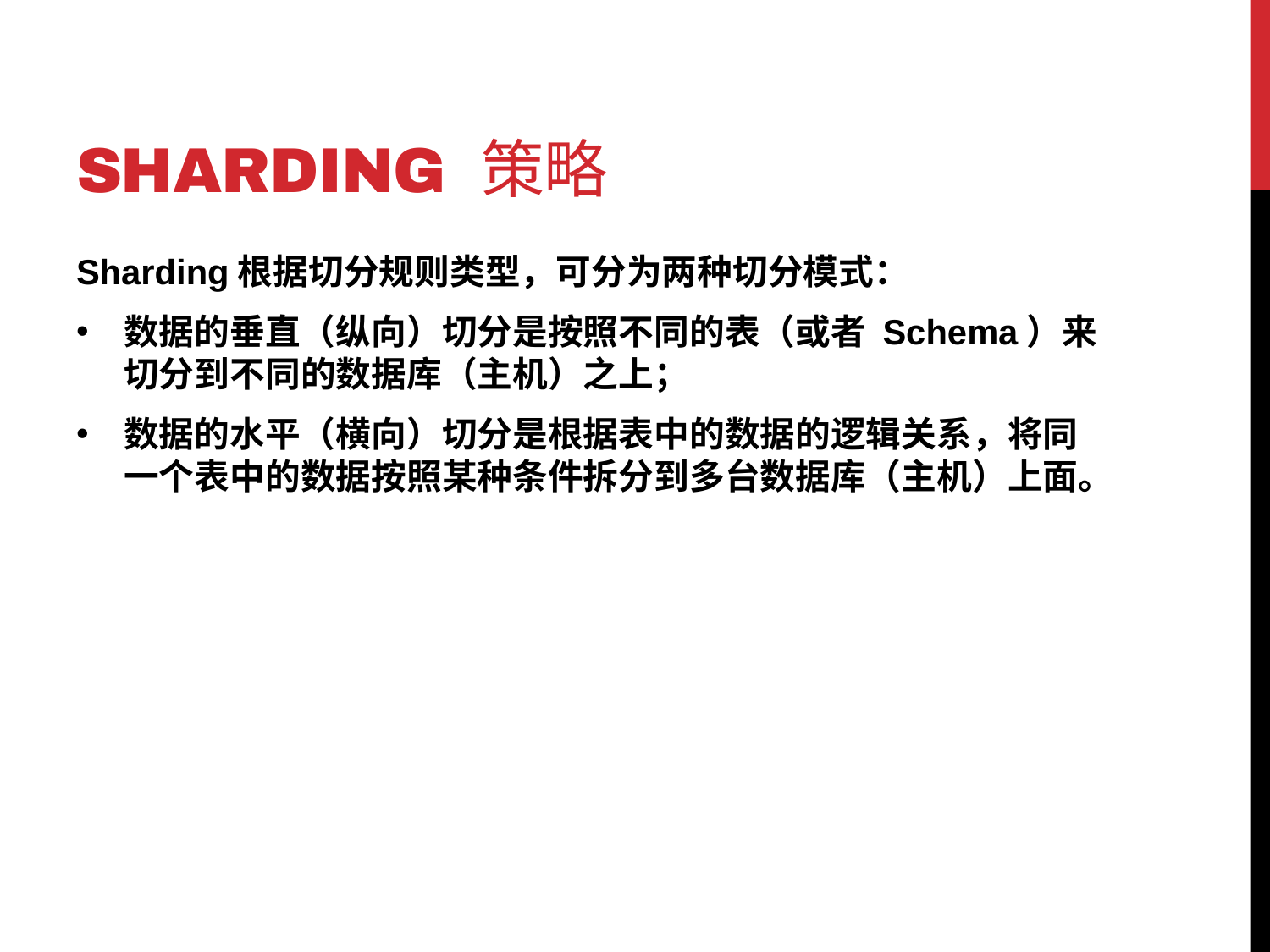

# Sharding 策略
Sharding根据切分规则类型，可分为两种切分模式：
数据的垂直（纵向）切分是按照不同的表（或者 Schema）来切分到不同的数据库（主机）之上；
数据的水平（横向）切分是根据表中的数据的逻辑关系，将同一个表中的数据按照某种条件拆分到多台数据库（主机）上面。